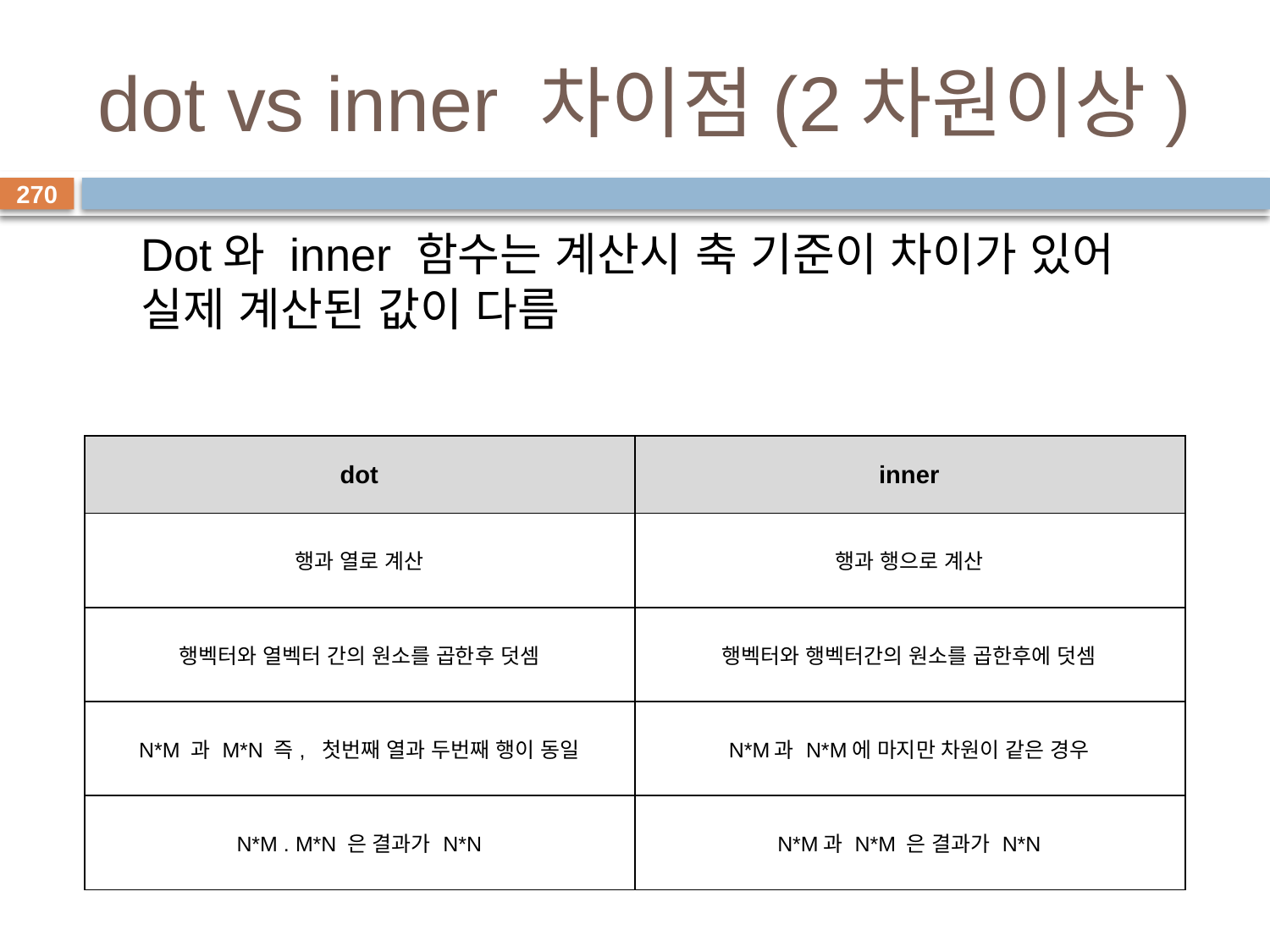

# dot vs inner 차이점(2차원이상)
270
Dot와 inner 함수는 계산시 축 기준이 차이가 있어 실제 계산된 값이 다름
| dot | inner |
| --- | --- |
| 행과 열로 계산 | 행과 행으로 계산 |
| 행벡터와 열벡터 간의 원소를 곱한후 덧셈 | 행벡터와 행벡터간의 원소를 곱한후에 덧셈 |
| N\*M 과 M\*N 즉, 첫번째 열과 두번째 행이 동일 | N\*M과 N\*M에 마지만 차원이 같은 경우 |
| N\*M . M\*N 은 결과가 N\*N | N\*M과 N\*M 은 결과가 N\*N |